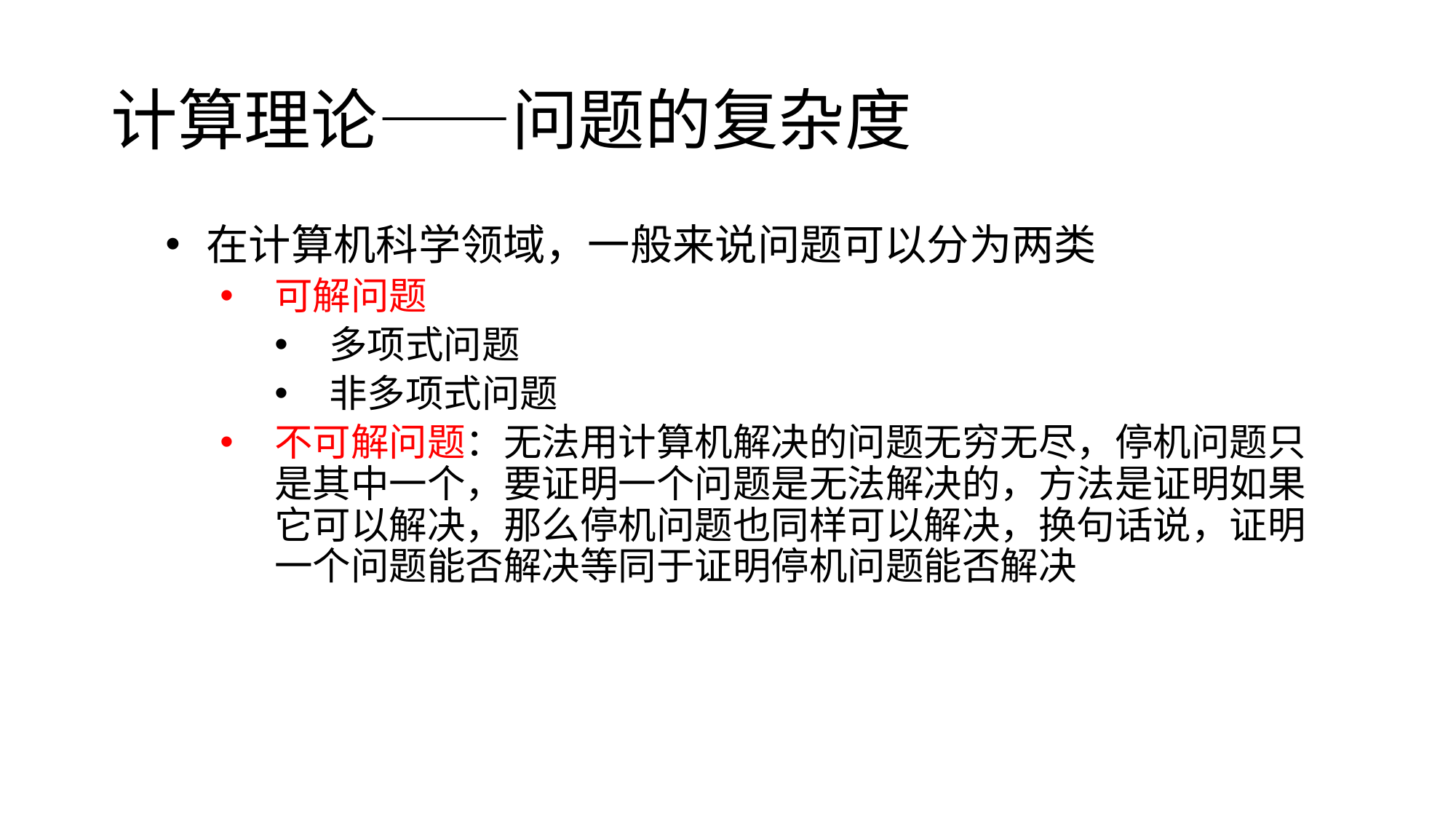

# 计算理论——问题的复杂度
在计算机科学领域，一般来说问题可以分为两类
可解问题
多项式问题
非多项式问题
不可解问题：无法用计算机解决的问题无穷无尽，停机问题只是其中一个，要证明一个问题是无法解决的，方法是证明如果它可以解决，那么停机问题也同样可以解决，换句话说，证明一个问题能否解决等同于证明停机问题能否解决